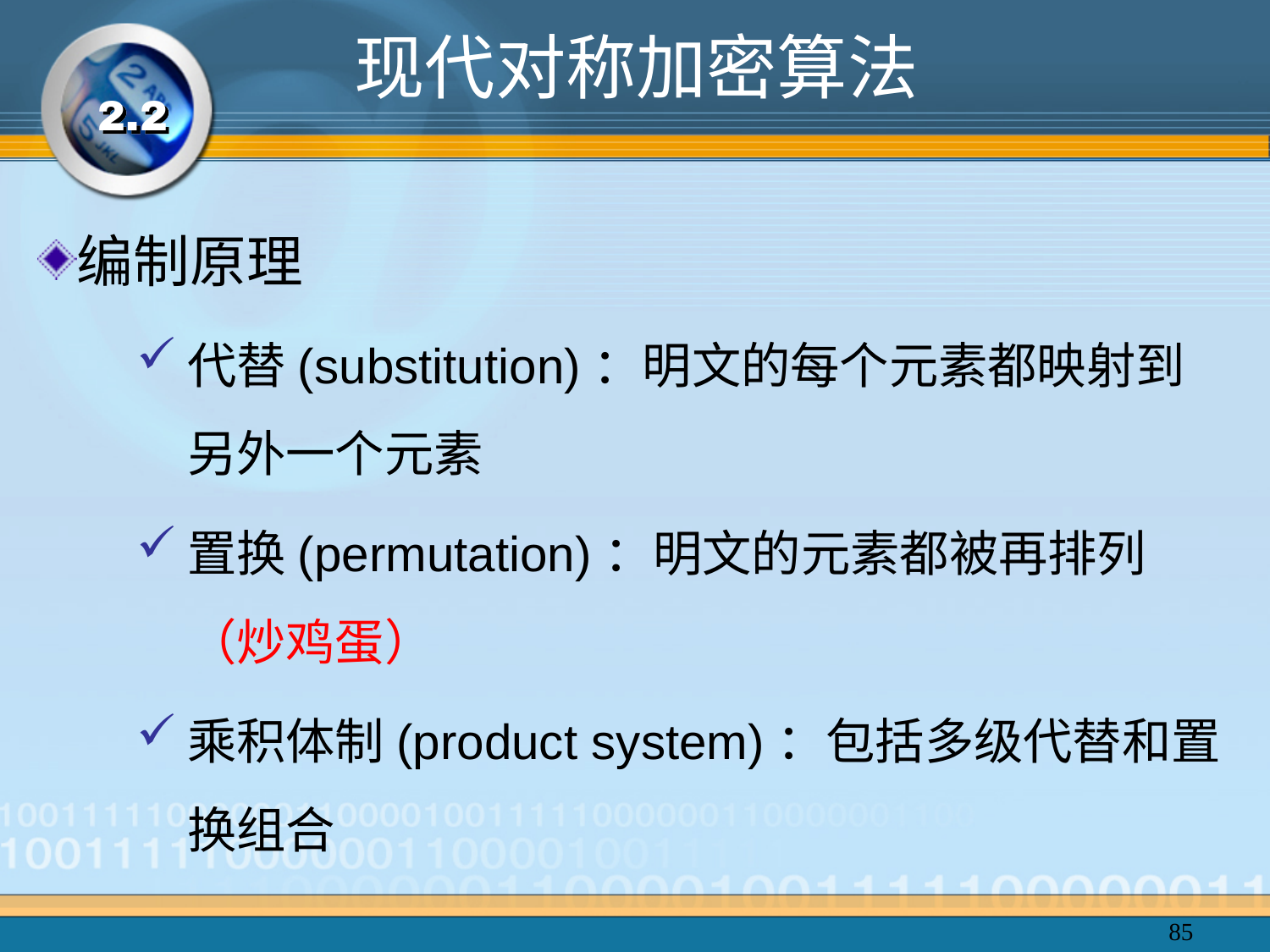

# 现代对称加密算法
2.2
编制原理
代替(substitution)：明文的每个元素都映射到另外一个元素
置换(permutation)：明文的元素都被再排列（炒鸡蛋）
乘积体制(product system)：包括多级代替和置换组合
85